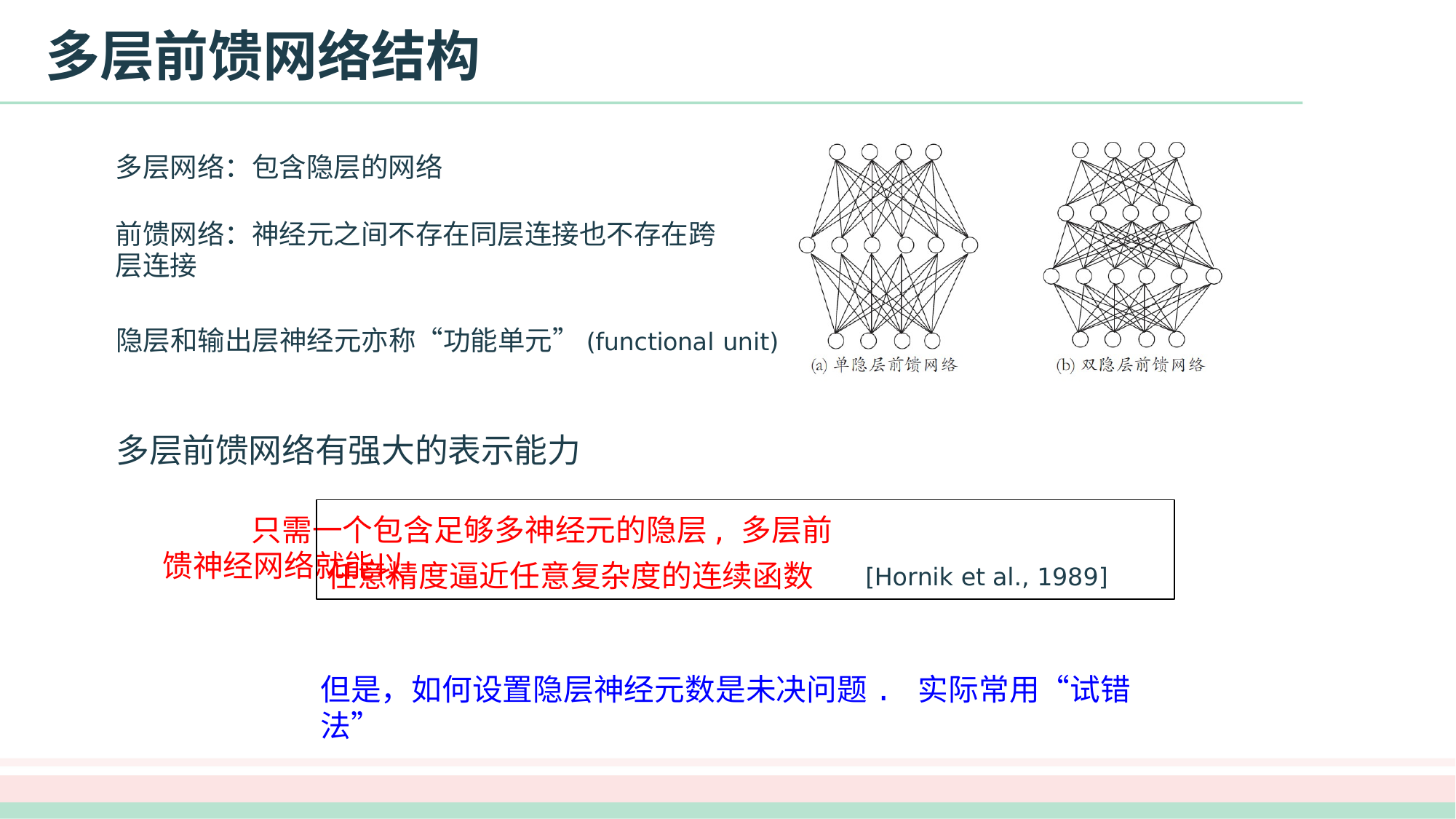

# 多层前馈网络结构

多层网络：包含隐层的网络

前馈网络：神经元之间不存在同层连接也不存在跨层连接

隐层和输出层神经元亦称“功能单元”(functional unit)

多层前馈网络有强大的表示能力

           只需一个包含足够多神经元的隐层, 多层前馈神经网络就能以

任意精度逼近任意复杂度的连续函数
[Hornik et al., 1989]
但是，如何设置隐层神经元数是未决问题. 实际常用“试错法”